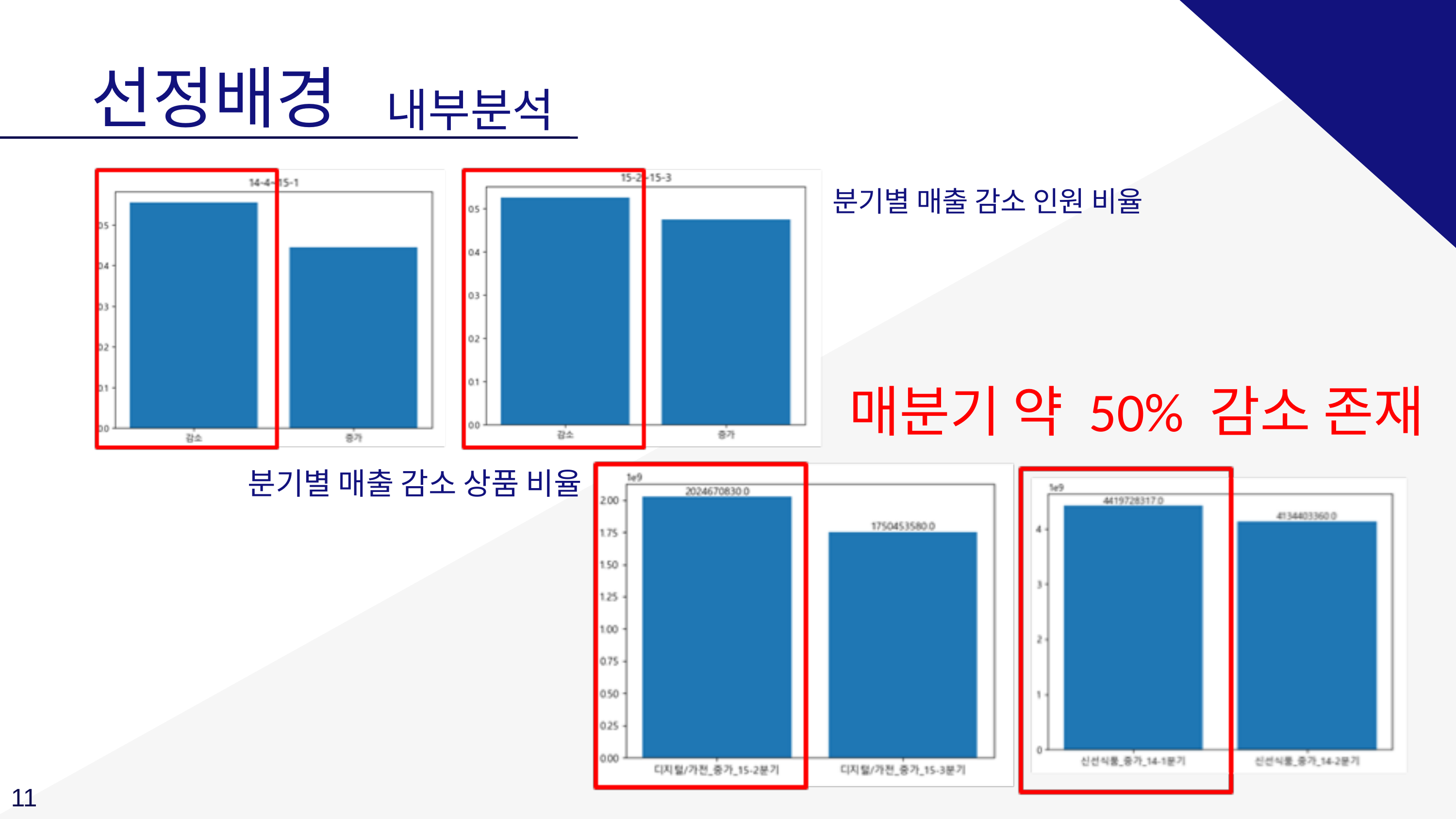

선정배경
내부분석

분기별 매출 감소 인원 비율
매분기 약 50% 감소 존재

분기별 매출 감소 상품 비율
11